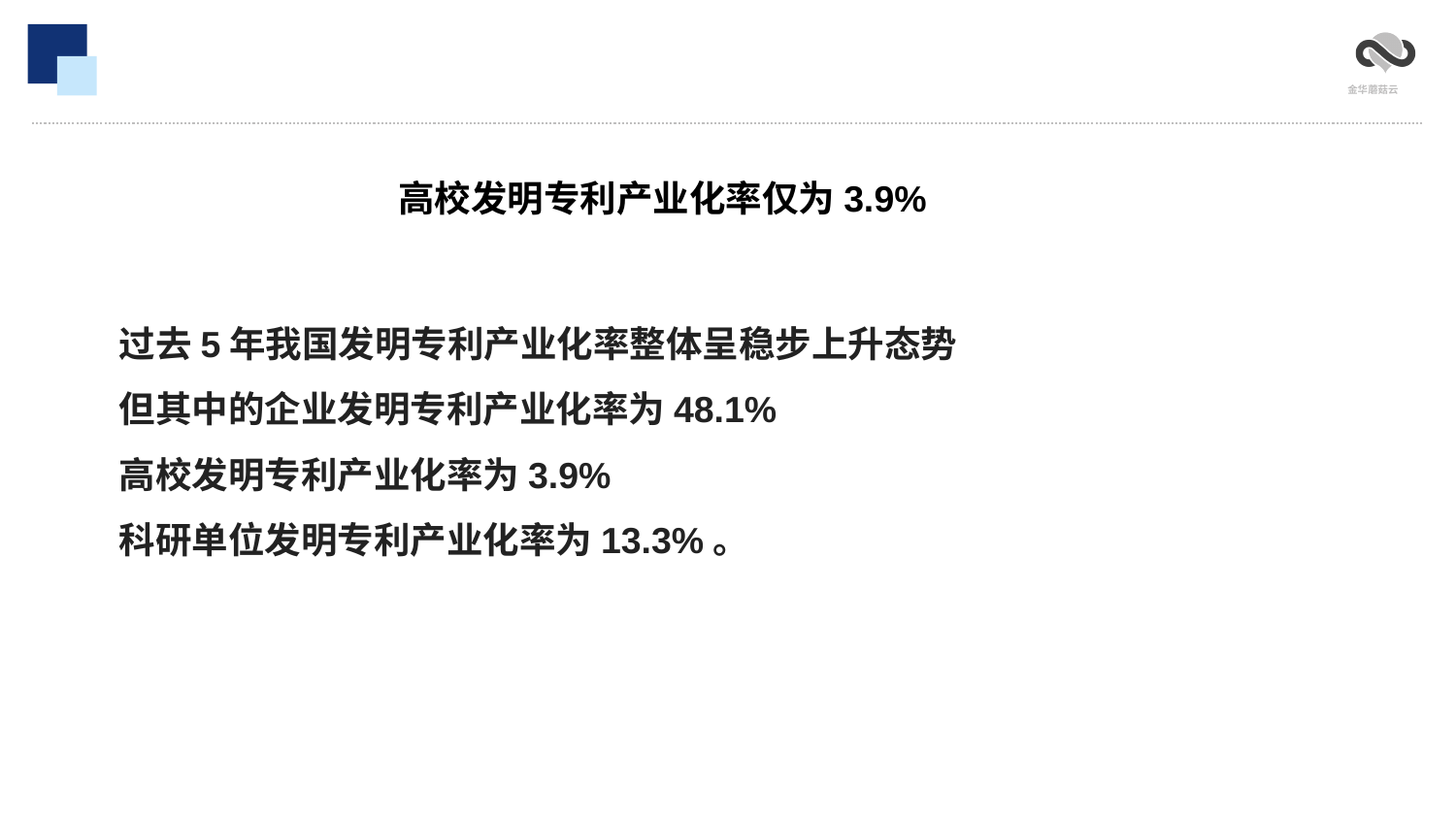

高校发明专利产业化率仅为3.9%
    过去5年我国发明专利产业化率整体呈稳步上升态势
    但其中的企业发明专利产业化率为48.1%
    高校发明专利产业化率为3.9%
    科研单位发明专利产业化率为13.3%。